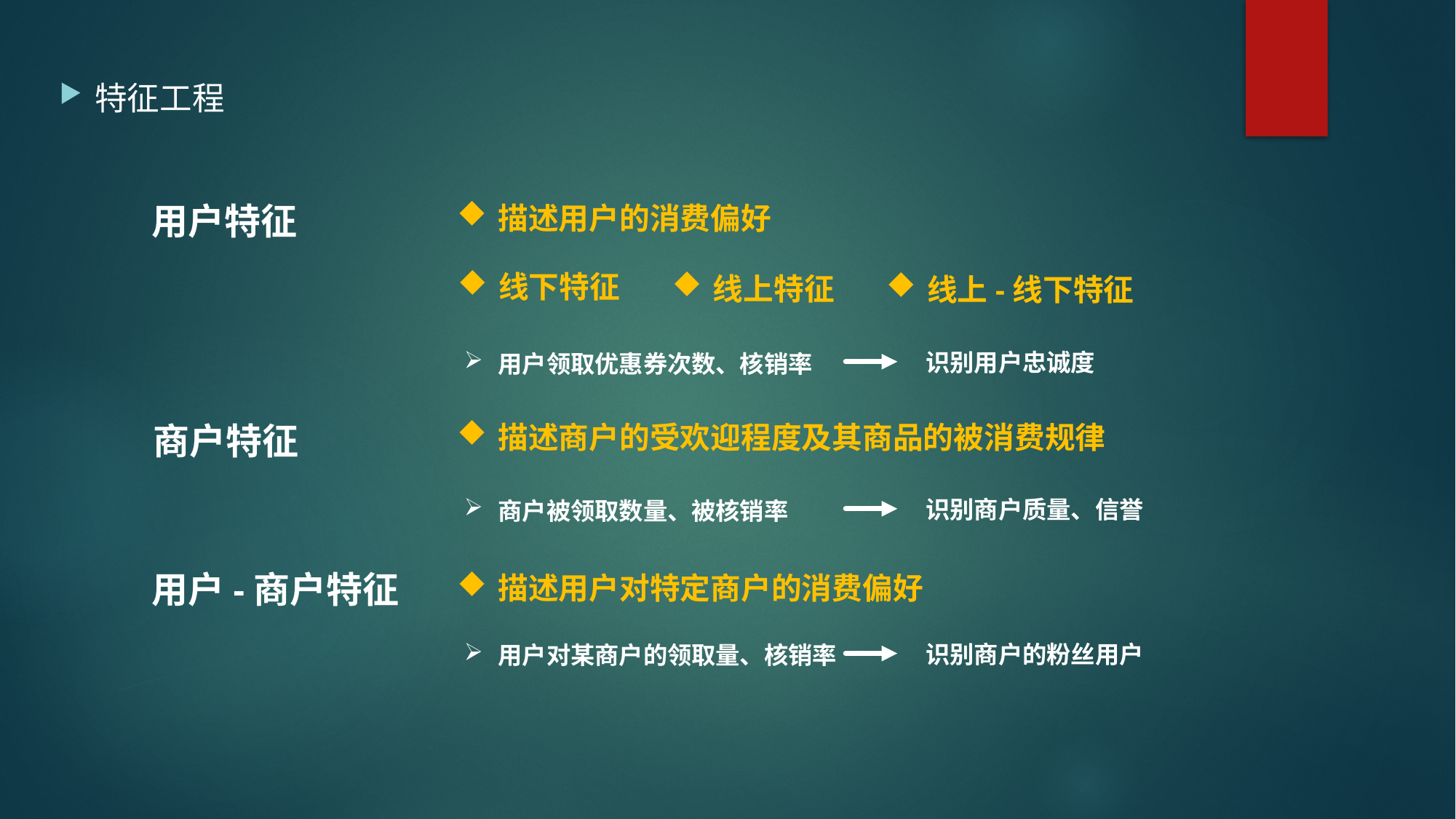

特征工程
描述用户的消费偏好
用户特征

线下特征
线上特征
线上-线下特征
识别用户忠诚度
用户领取优惠券次数、核销率
描述商户的受欢迎程度及其商品的被消费规律
商户特征

识别商户质量、信誉
商户被领取数量、被核销率
描述用户对特定商户的消费偏好
用户-商户特征

识别商户的粉丝用户
用户对某商户的领取量、核销率